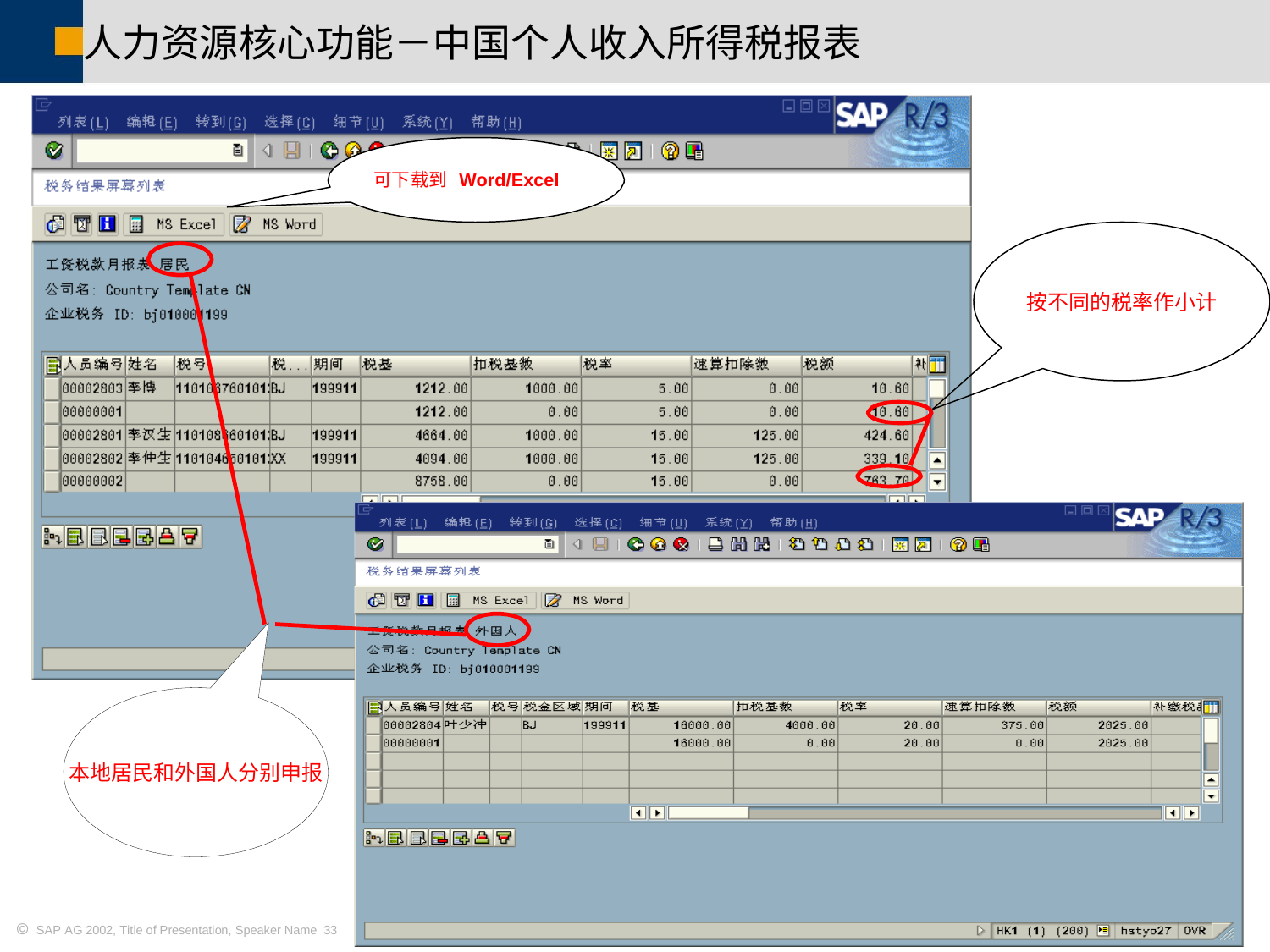

人力资源核心功能－中国个人收入所得税报表

可下载到 Word/Excel

按不同的税率作小计

本地居民和外国人分别申报
©  SAP AG 2002, Title of Presentation, Speaker Name  33